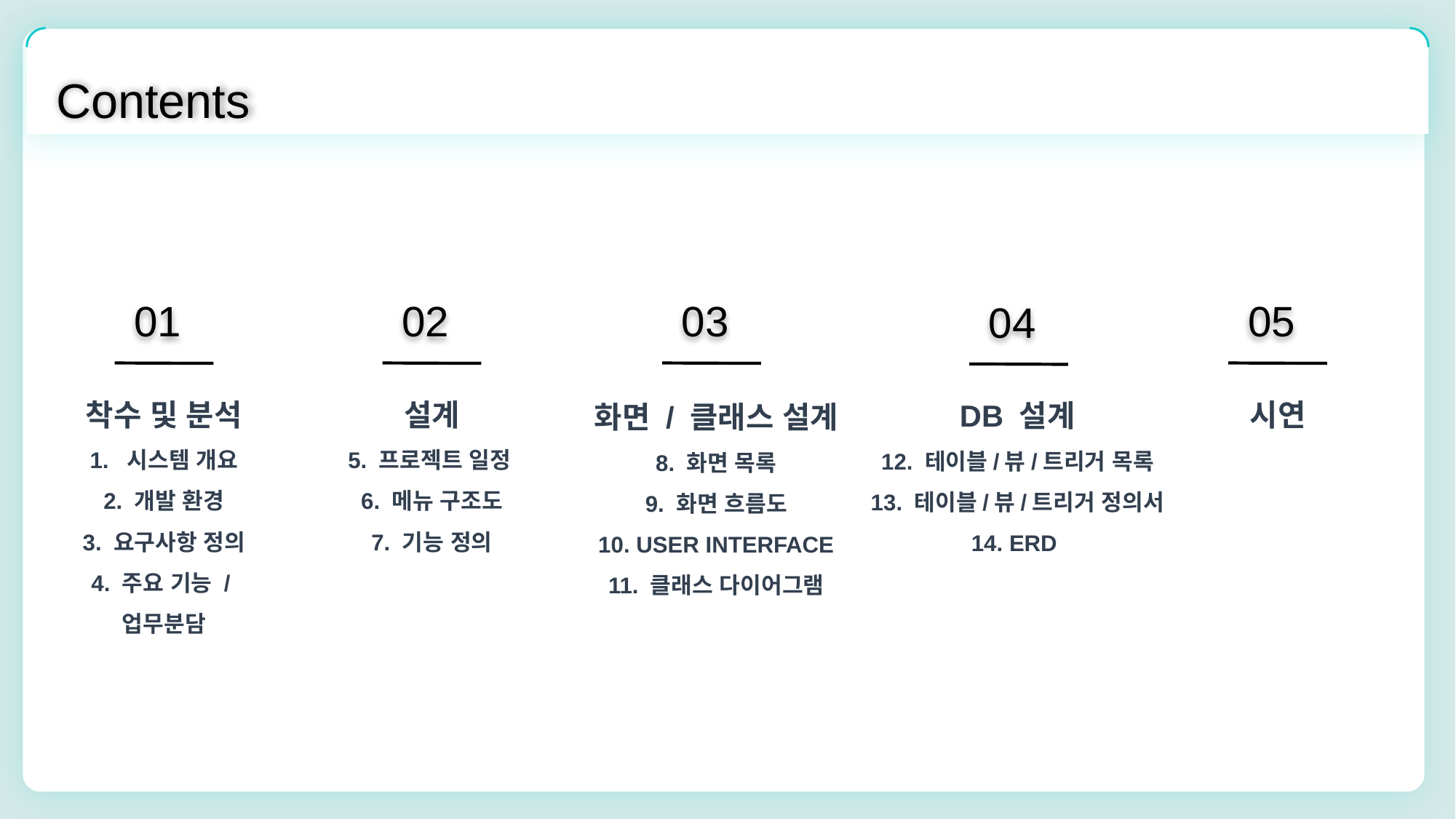

Contents
05
01
02
03
04
시연
착수 및 분석
1.  시스템 개요
2. 개발 환경
3. 요구사항 정의
4. 주요 기능 /
업무분담
설계
    5. 프로젝트 일정
6. 메뉴 구조도
7. 기능 정의
DB 설계
12. 테이블/뷰/트리거 목록
13. 테이블/뷰/트리거 정의서
14. ERD
화면 / 클래스 설계
8. 화면 목록
9. 화면 흐름도
10. USER INTERFACE
11. 클래스 다이어그램